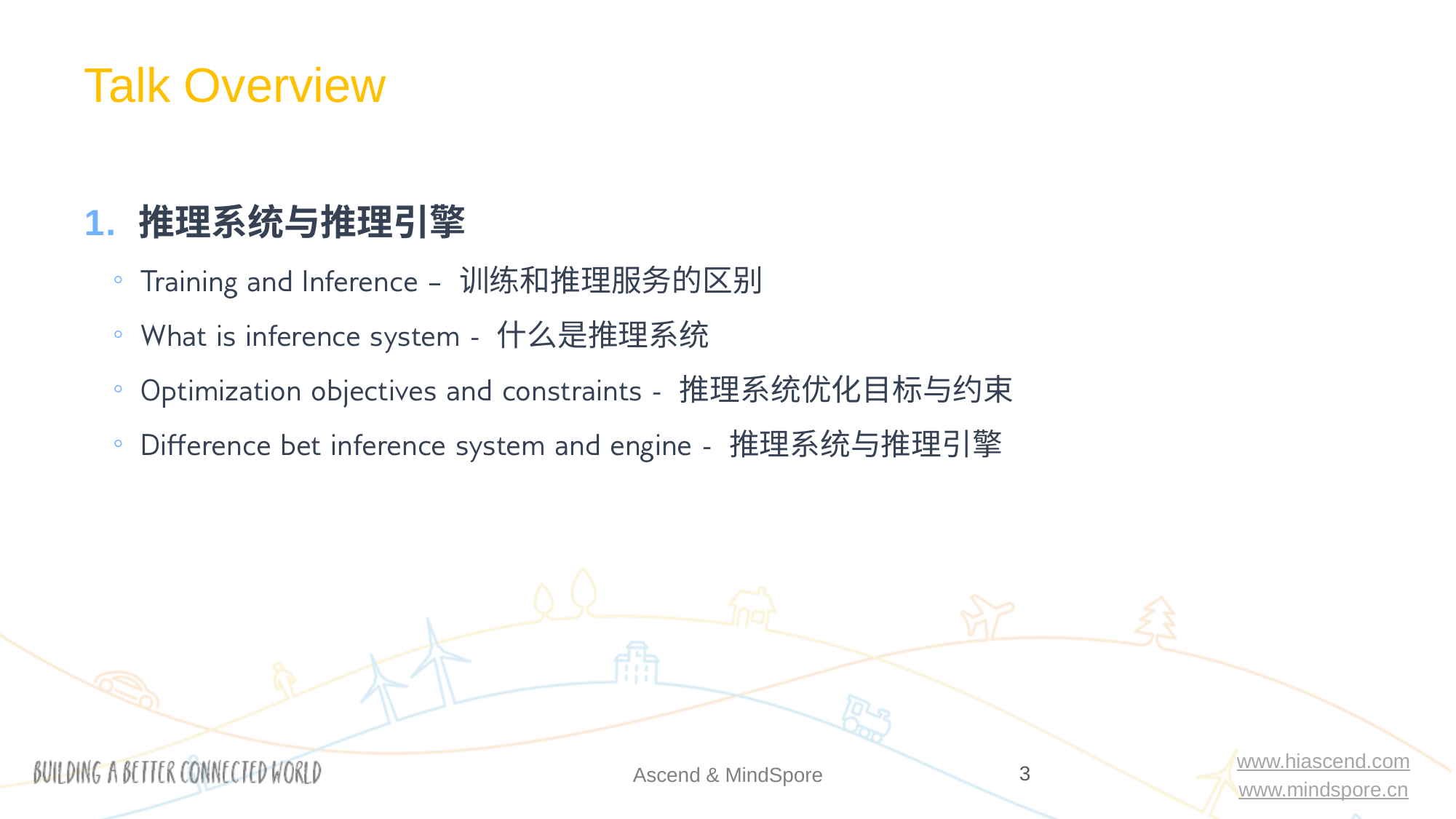

Talk Overview
推理系统与推理引擎
Training and Inference – 训练和推理服务的区别
What is inference system - 什么是推理系统
Optimization objectives and constraints - 推理系统优化目标与约束
Difference bet inference system and engine - 推理系统与推理引擎